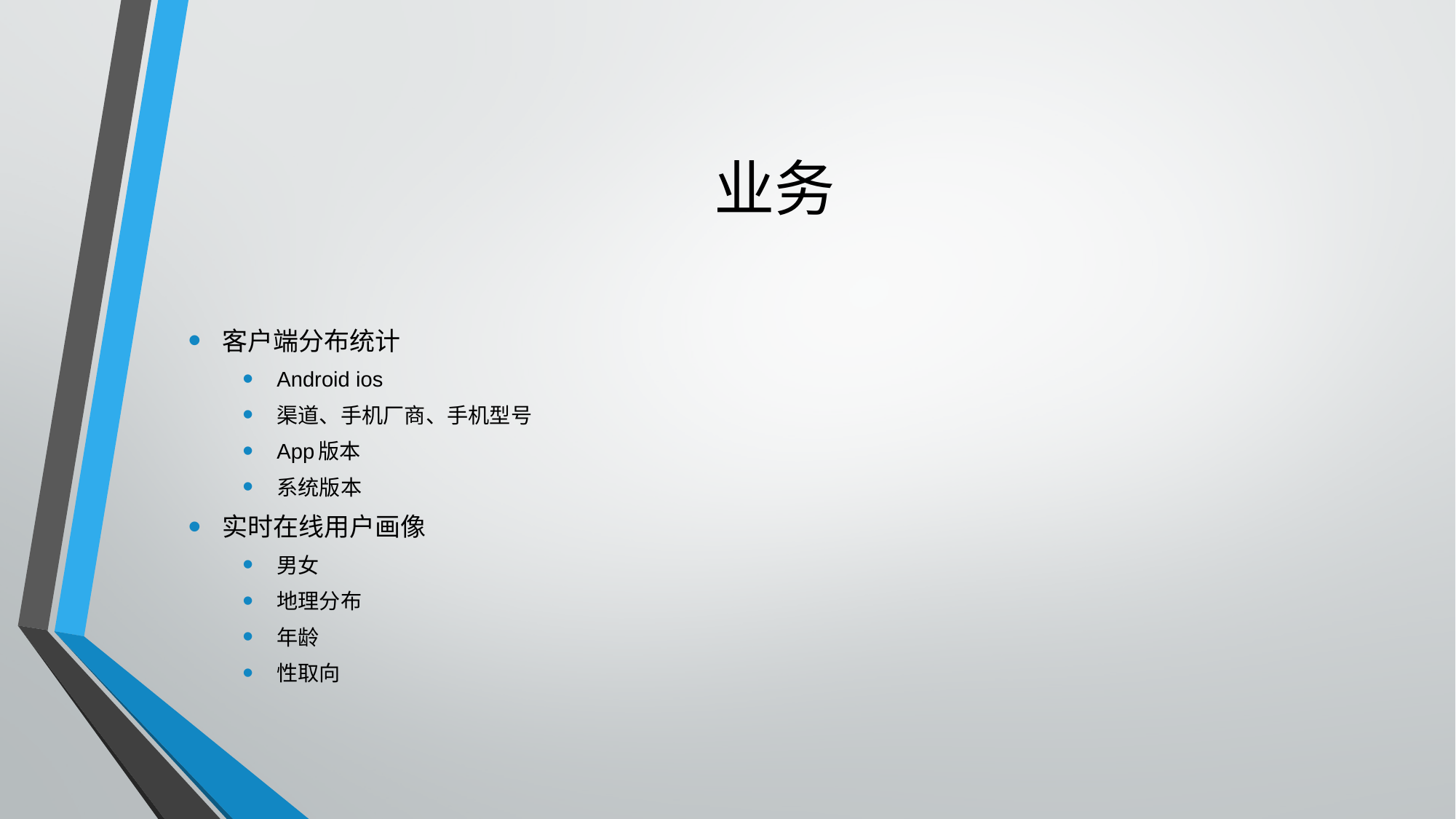

# 业务
客户端分布统计
Android ios
渠道、手机厂商、手机型号
App版本
系统版本
实时在线用户画像
男女
地理分布
年龄
性取向